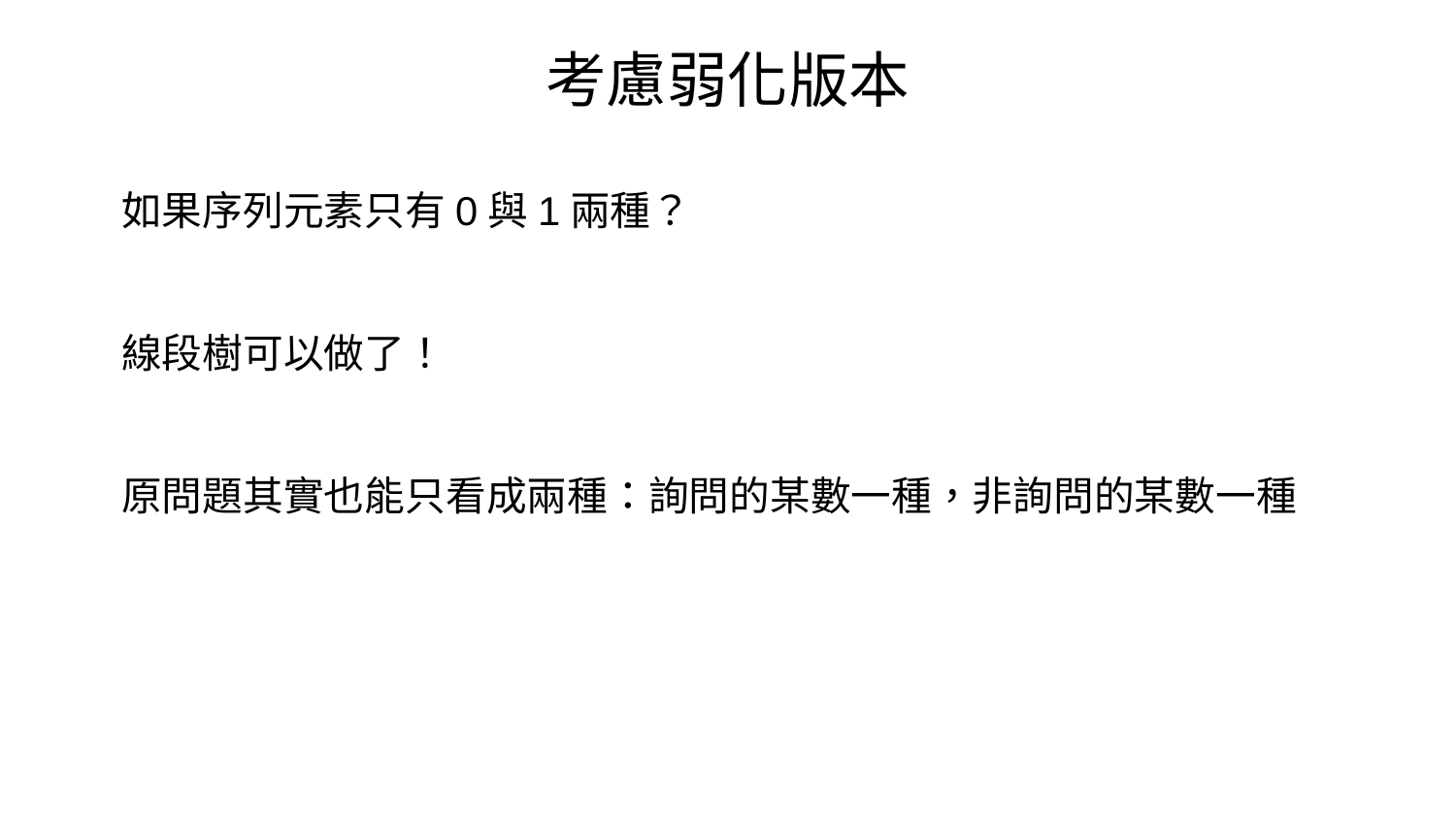

考慮弱化版本
如果序列元素只有0與1兩種？
線段樹可以做了！
原問題其實也能只看成兩種：詢問的某數一種，非詢問的某數一種